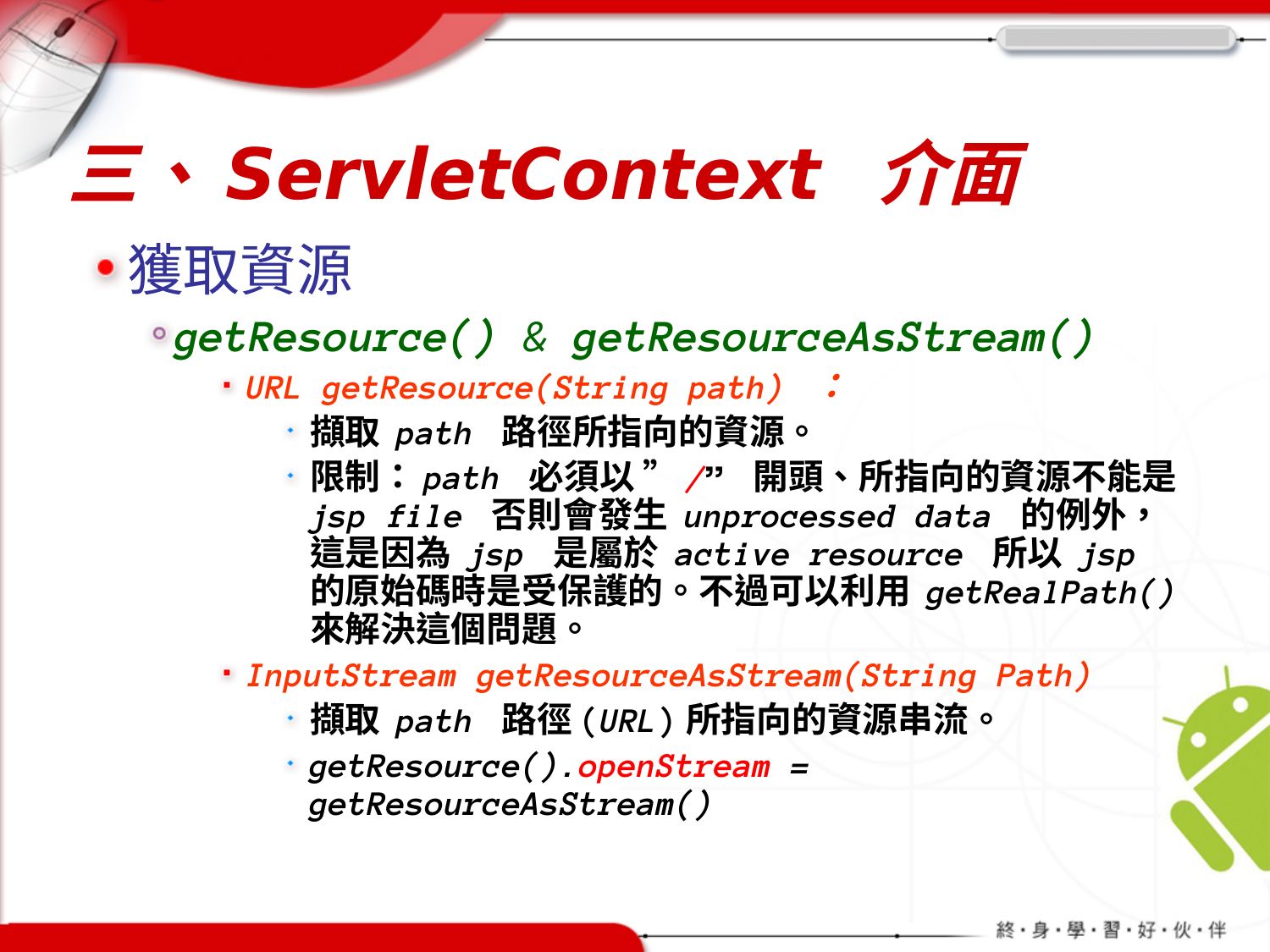

# 三、ServletContext 介面
獲取資源
getResource() & getResourceAsStream()
URL getResource(String path) ：
擷取 path 路徑所指向的資源。
限制：path 必須以 ”/” 開頭、所指向的資源不能是 jsp file 否則會發生 unprocessed data 的例外，這是因為 jsp 是屬於 active resource 所以 jsp 的原始碼時是受保護的。不過可以利用 getRealPath() 來解決這個問題。
InputStream getResourceAsStream(String Path)
擷取 path 路徑(URL)所指向的資源串流。
getResource().openStream = getResourceAsStream()